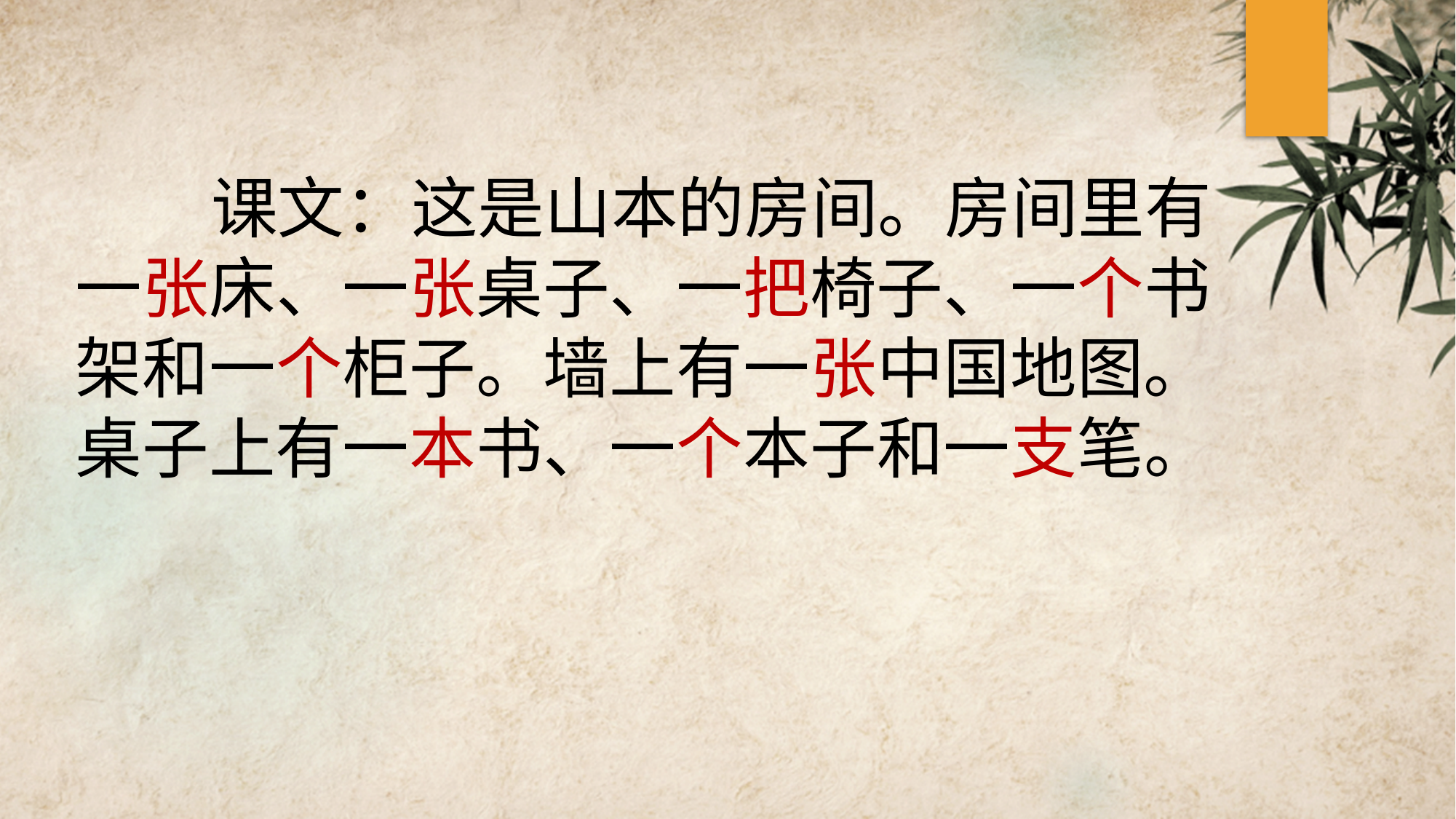

课文：这是山本的房间。房间里有一张床、一张桌子、一把椅子、一个书架和一个柜子。墙上有一张中国地图。桌子上有一本书、一个本子和一支笔。